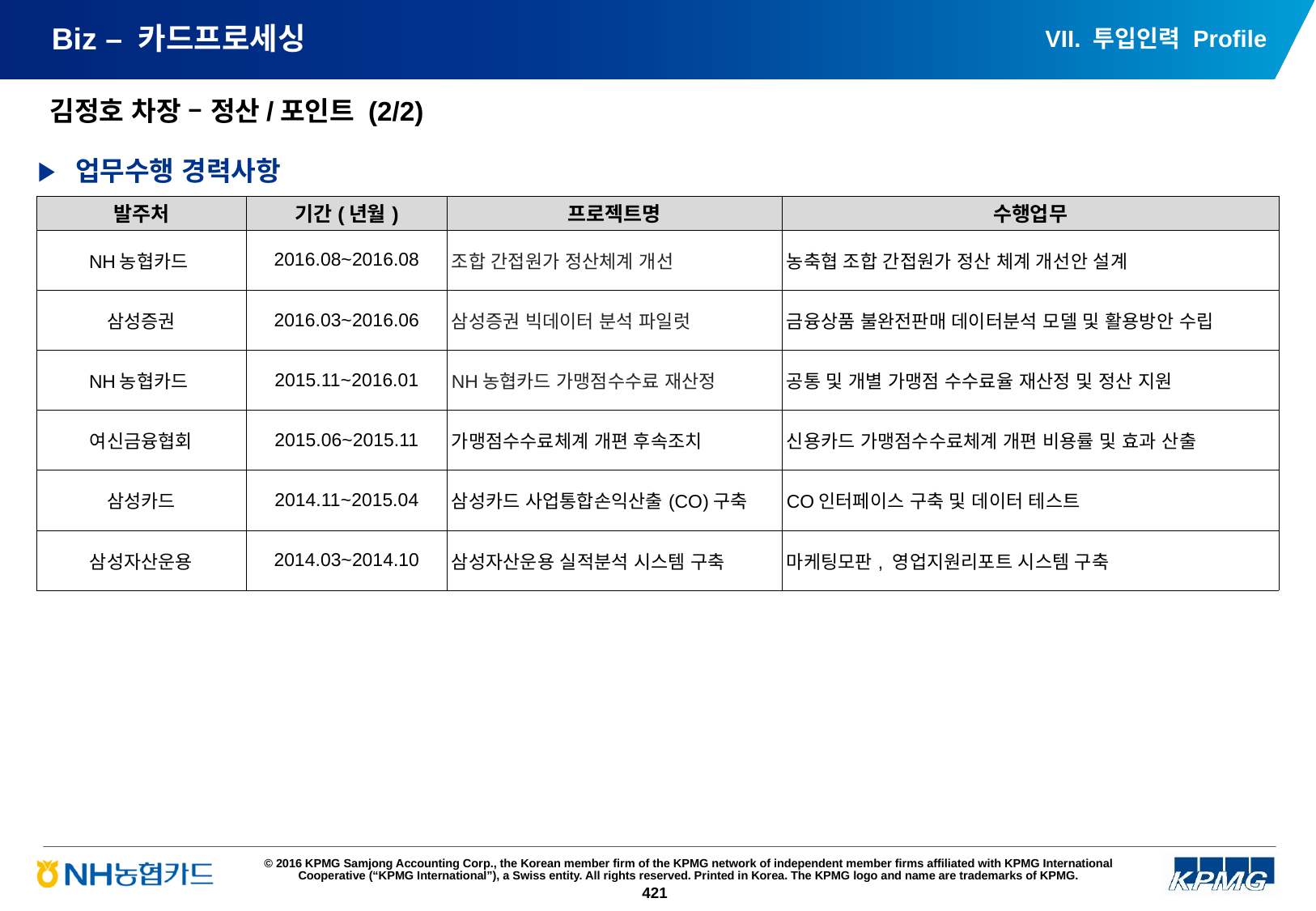

VII. 투입인력 Profile
# Biz – 카드프로세싱
김정호 차장 – 정산/포인트 (2/2)
업무수행 경력사항
| 발주처 | 기간(년월) | 프로젝트명 | 수행업무 |
| --- | --- | --- | --- |
| NH농협카드 | 2016.08~2016.08 | 조합 간접원가 정산체계 개선 | 농축협 조합 간접원가 정산 체계 개선안 설계 |
| 삼성증권 | 2016.03~2016.06 | 삼성증권 빅데이터 분석 파일럿 | 금융상품 불완전판매 데이터분석 모델 및 활용방안 수립 |
| NH농협카드 | 2015.11~2016.01 | NH농협카드 가맹점수수료 재산정 | 공통 및 개별 가맹점 수수료율 재산정 및 정산 지원 |
| 여신금융협회 | 2015.06~2015.11 | 가맹점수수료체계 개편 후속조치 | 신용카드 가맹점수수료체계 개편 비용률 및 효과 산출 |
| 삼성카드 | 2014.11~2015.04 | 삼성카드 사업통합손익산출(CO)구축 | CO인터페이스 구축 및 데이터 테스트 |
| 삼성자산운용 | 2014.03~2014.10 | 삼성자산운용 실적분석 시스템 구축 | 마케팅모판, 영업지원리포트 시스템 구축 |